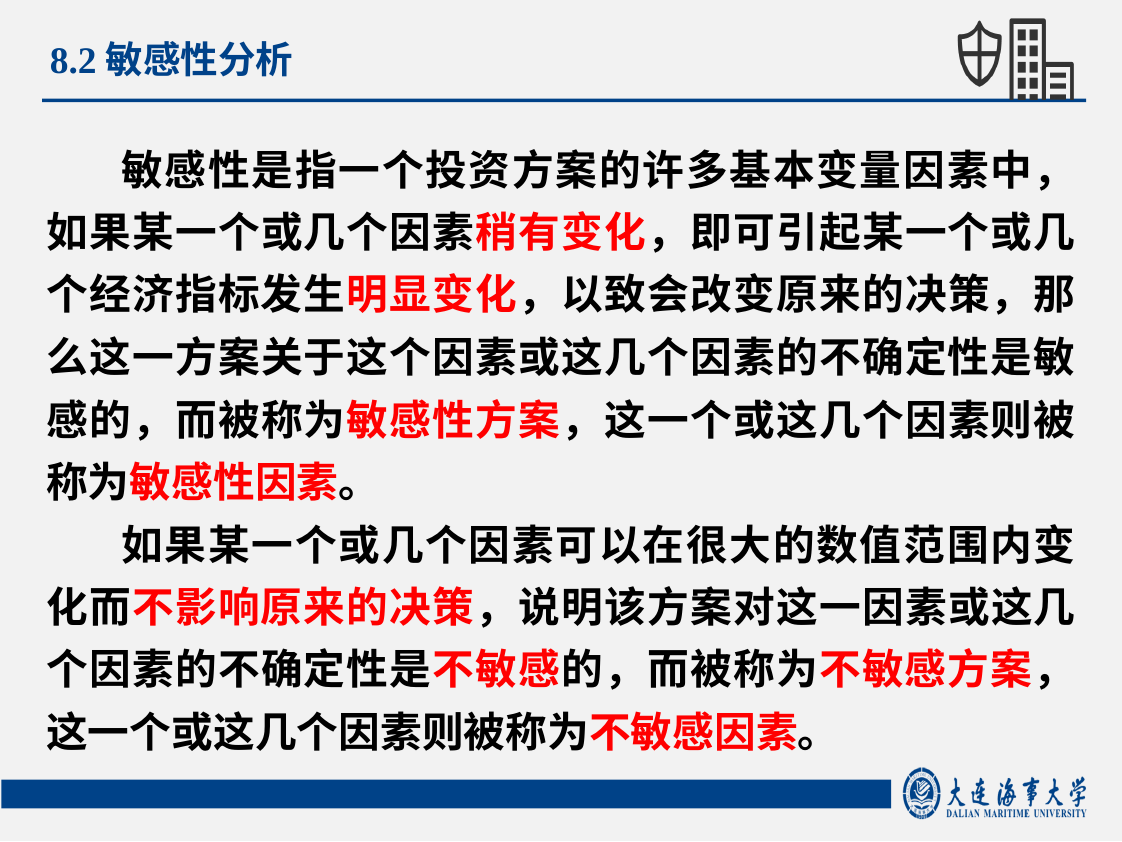

8.2敏感性分析
敏感性是指一个投资方案的许多基本变量因素中，如果某一个或几个因素稍有变化，即可引起某一个或几个经济指标发生明显变化，以致会改变原来的决策，那么这一方案关于这个因素或这几个因素的不确定性是敏感的，而被称为敏感性方案，这一个或这几个因素则被称为敏感性因素。
如果某一个或几个因素可以在很大的数值范围内变化而不影响原来的决策，说明该方案对这一因素或这几个因素的不确定性是不敏感的，而被称为不敏感方案，这一个或这几个因素则被称为不敏感因素。